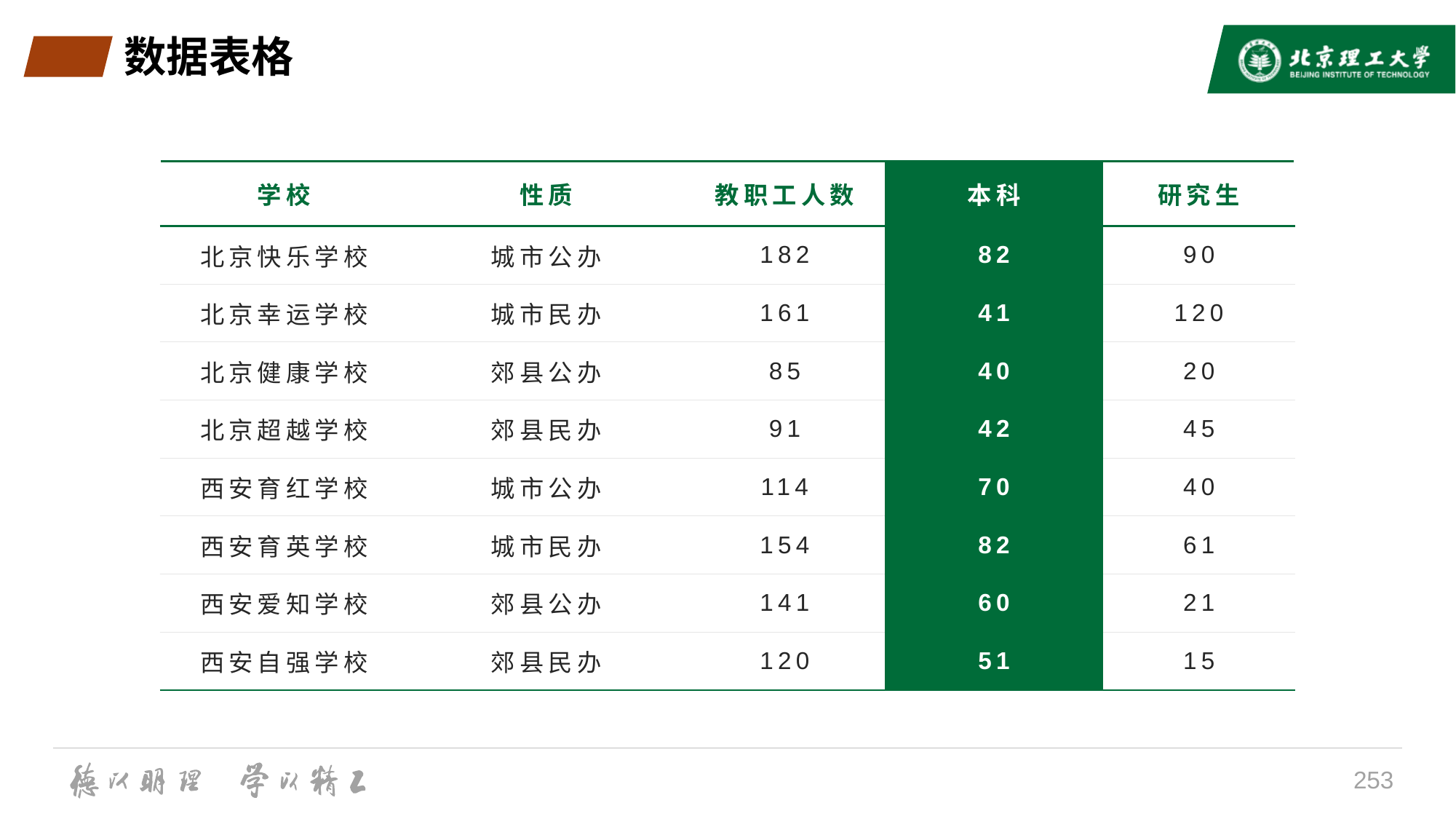

# 数据表格
| 学校 | 性质 | 教职工人数 | 本科 | 研究生 |
| --- | --- | --- | --- | --- |
| 北京快乐学校 | 城市公办 | 182 | 82 | 90 |
| 北京幸运学校 | 城市民办 | 161 | 41 | 120 |
| 北京健康学校 | 郊县公办 | 85 | 40 | 20 |
| 北京超越学校 | 郊县民办 | 91 | 42 | 45 |
| 西安育红学校 | 城市公办 | 114 | 70 | 40 |
| 西安育英学校 | 城市民办 | 154 | 82 | 61 |
| 西安爱知学校 | 郊县公办 | 141 | 60 | 21 |
| 西安自强学校 | 郊县民办 | 120 | 51 | 15 |